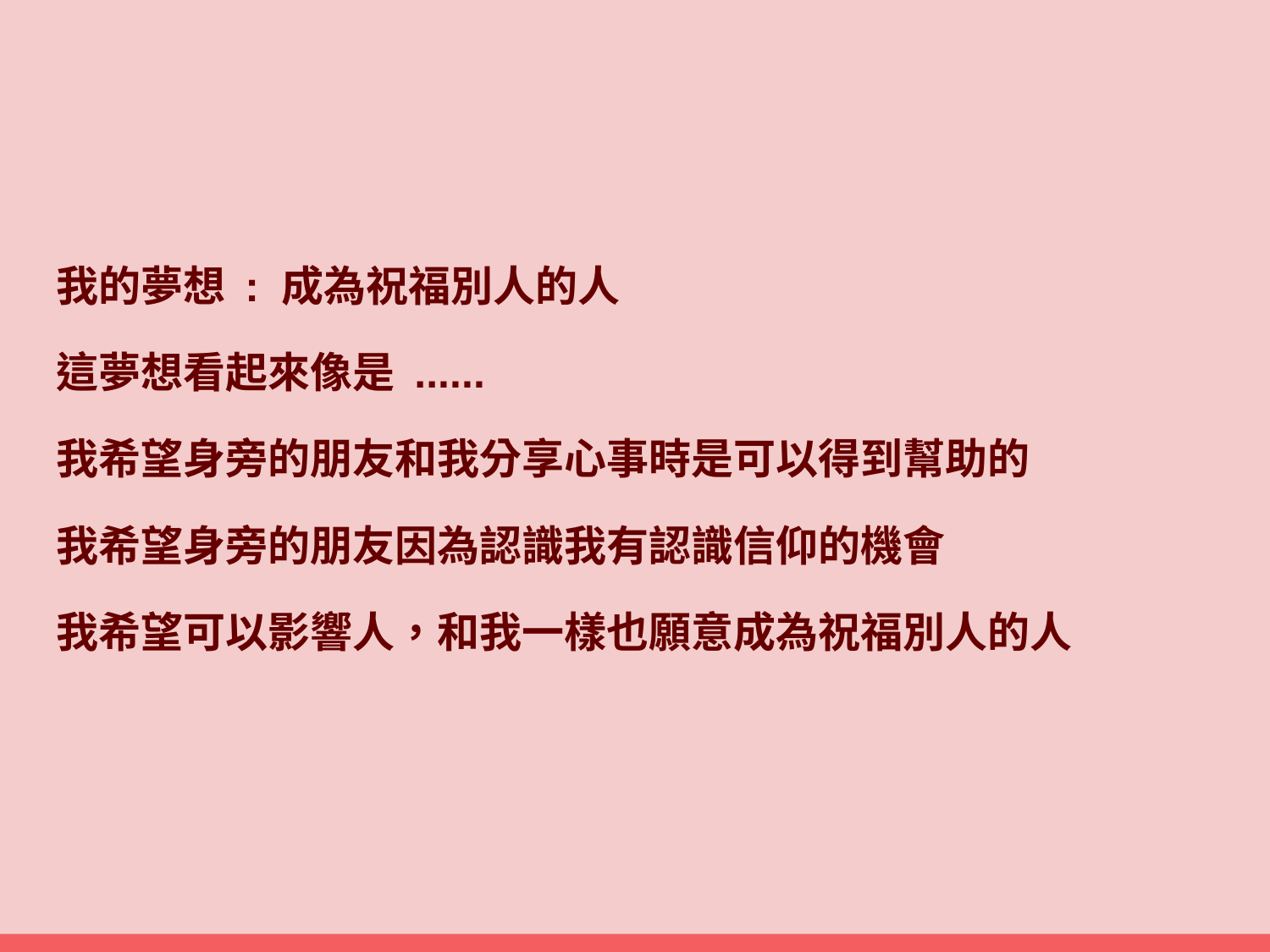

我的夢想 : 成為祝福別人的人
這夢想看起來像是 ......
我希望身旁的朋友和我分享心事時是可以得到幫助的
我希望身旁的朋友因為認識我有認識信仰的機會
我希望可以影響人，和我一樣也願意成為祝福別人的人